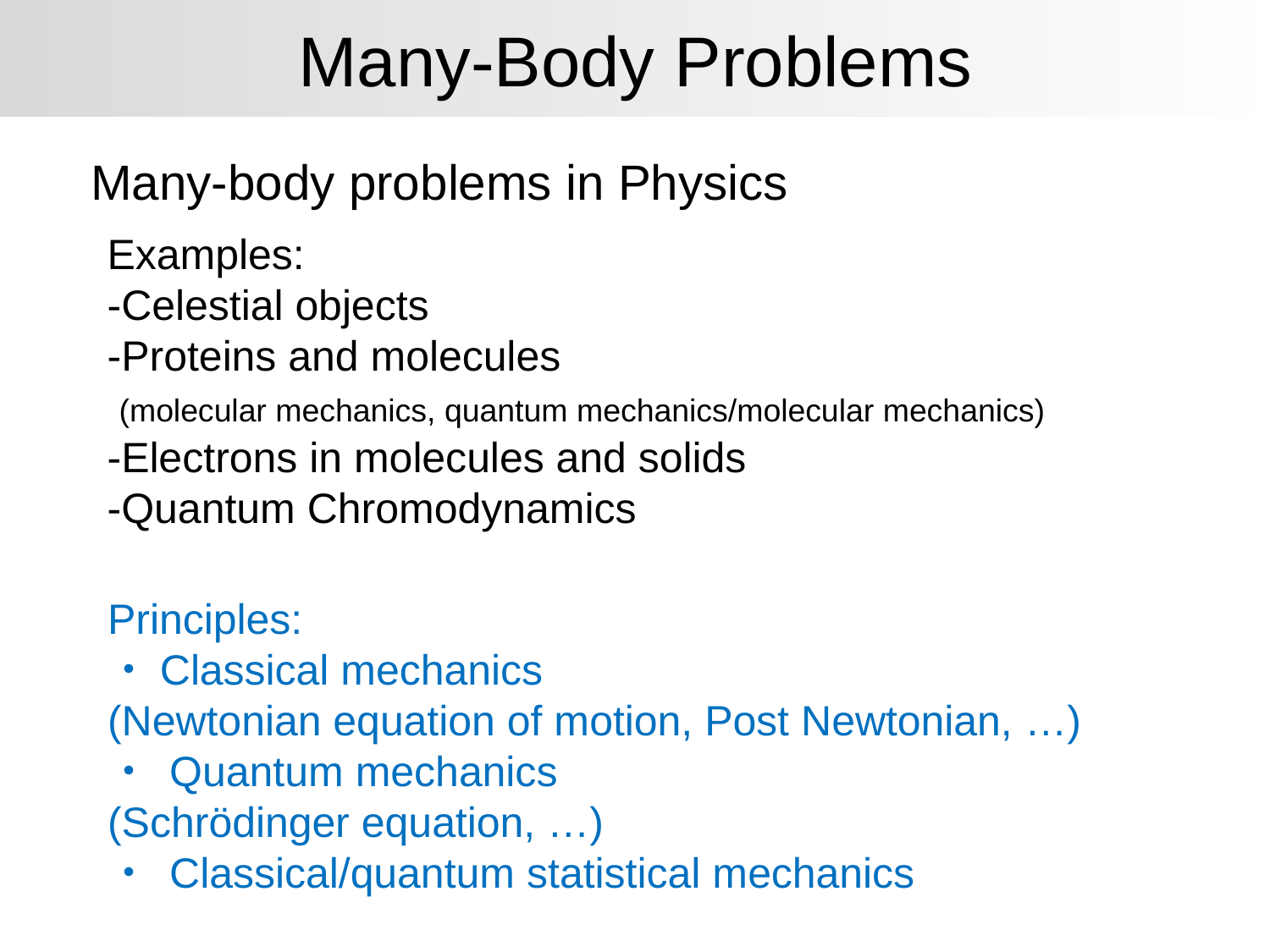

Many-Body Problems
Many-body problems in Physics
Examples:
-Celestial objects
-Proteins and molecules
 (molecular mechanics, quantum mechanics/molecular mechanics)
-Electrons in molecules and solids
-Quantum Chromodynamics
Principles:
・Classical mechanics
(Newtonian equation of motion, Post Newtonian, …)
・ Quantum mechanics
(Schrödinger equation, …)
・ Classical/quantum statistical mechanics